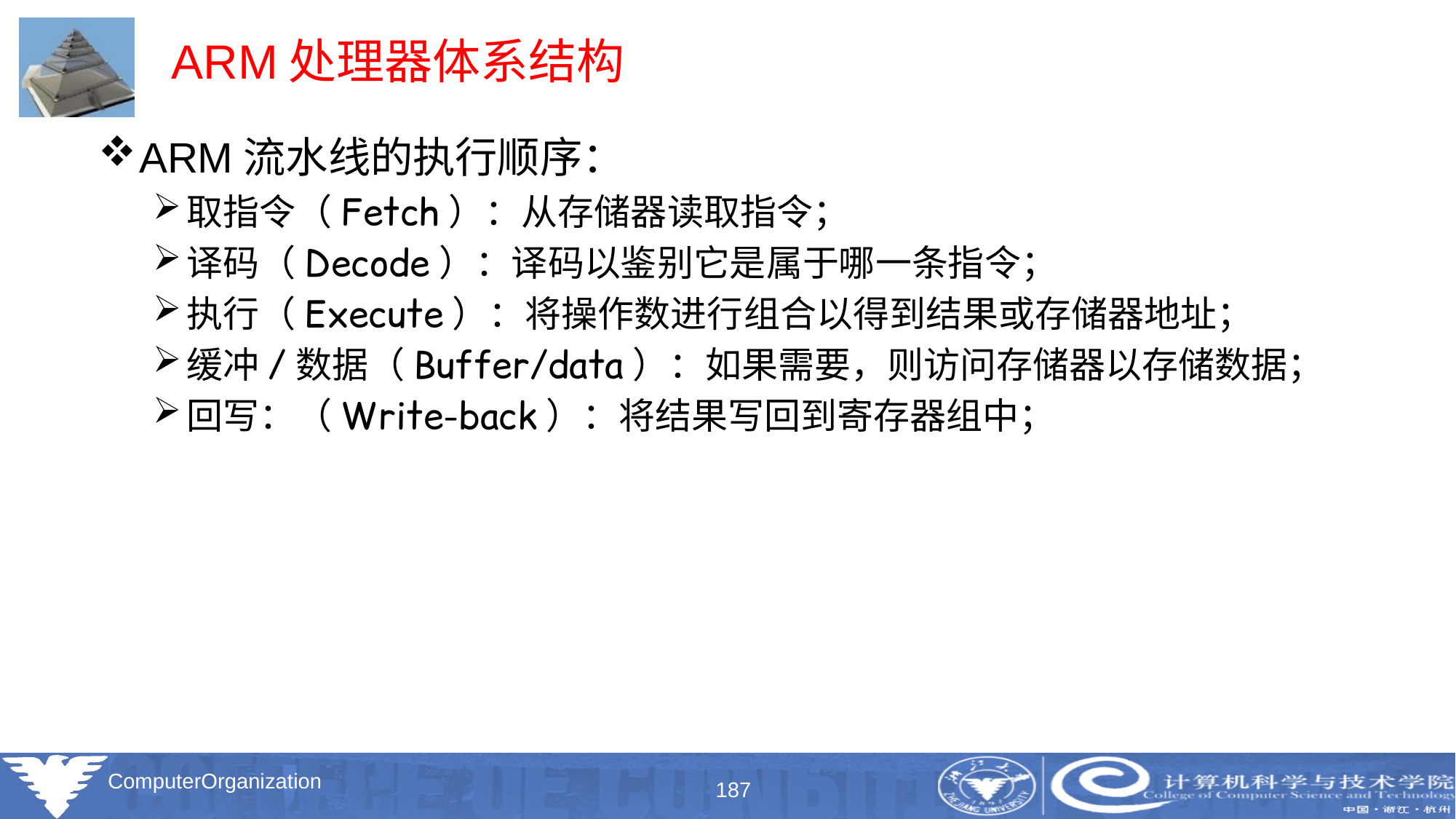

# ARM处理器体系结构
ARM流水线的执行顺序：
取指令（Fetch）：从存储器读取指令；
译码（Decode）：译码以鉴别它是属于哪一条指令；
执行（Execute）：将操作数进行组合以得到结果或存储器地址；
缓冲/数据（Buffer/data）：如果需要，则访问存储器以存储数据；
回写：（Write-back）：将结果写回到寄存器组中；